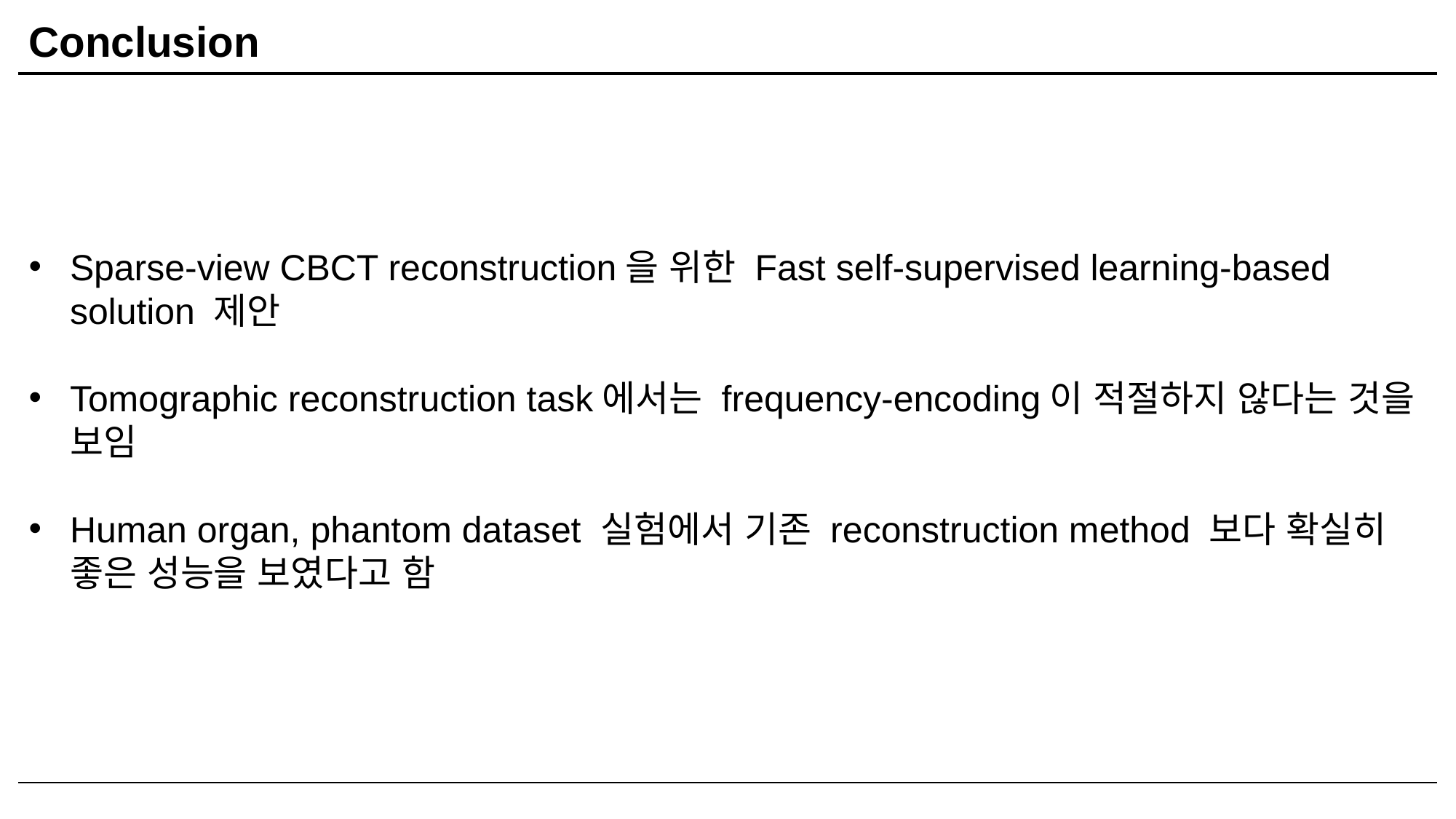

Conclusion
Sparse-view CBCT reconstruction을 위한 Fast self-supervised learning-based solution 제안

Tomographic reconstruction task에서는 frequency-encoding이 적절하지 않다는 것을 보임

Human organ, phantom dataset 실험에서 기존 reconstruction method 보다 확실히 좋은 성능을 보였다고 함